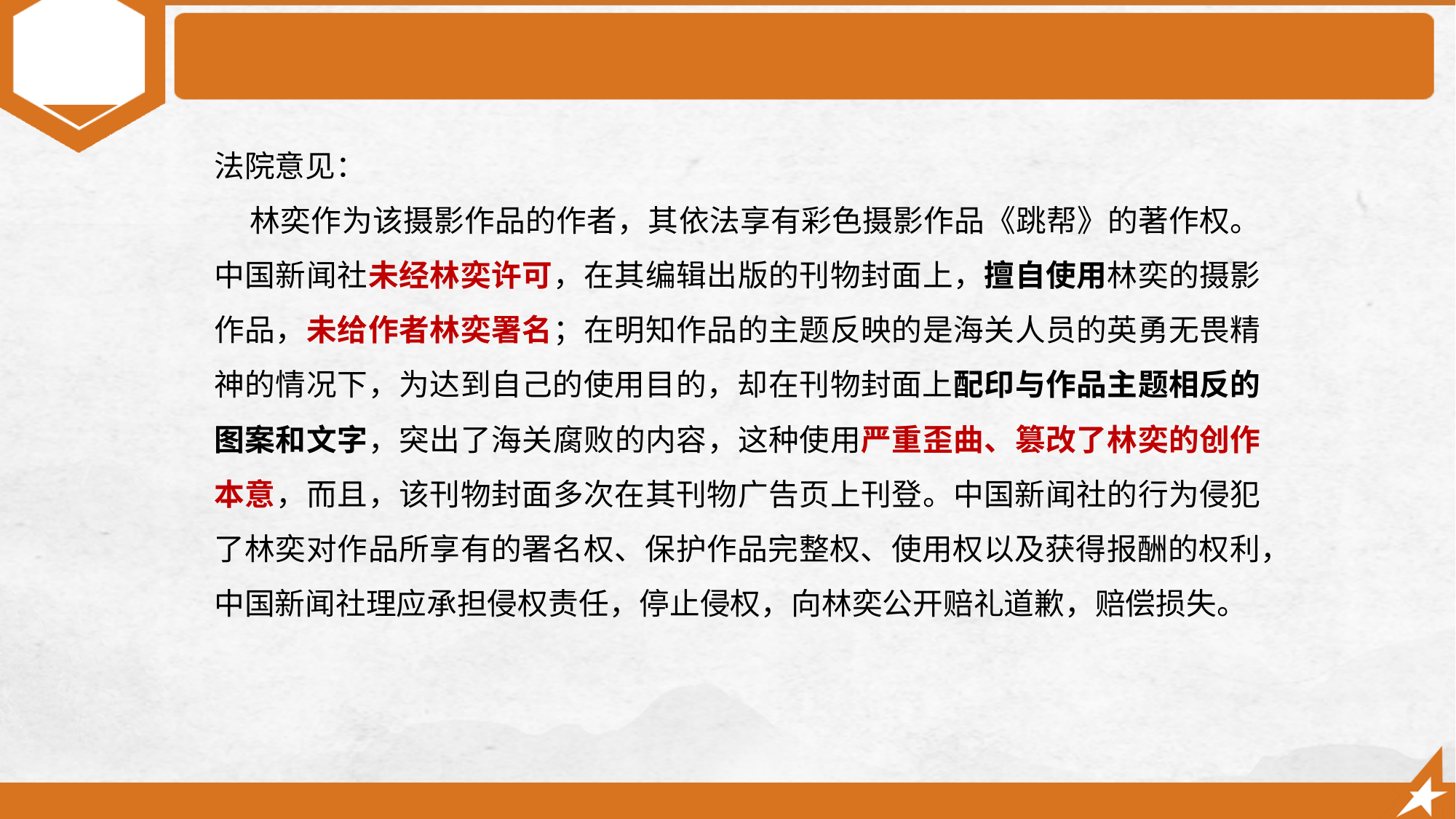

法院意见：
    林奕作为该摄影作品的作者，其依法享有彩色摄影作品《跳帮》的著作权。中国新闻社未经林奕许可，在其编辑出版的刊物封面上，擅自使用林奕的摄影作品，未给作者林奕署名；在明知作品的主题反映的是海关人员的英勇无畏精神的情况下，为达到自己的使用目的，却在刊物封面上配印与作品主题相反的图案和文字，突出了海关腐败的内容，这种使用严重歪曲、篡改了林奕的创作本意，而且，该刊物封面多次在其刊物广告页上刊登。中国新闻社的行为侵犯了林奕对作品所享有的署名权、保护作品完整权、使用权以及获得报酬的权利，中国新闻社理应承担侵权责任，停止侵权，向林奕公开赔礼道歉，赔偿损失。